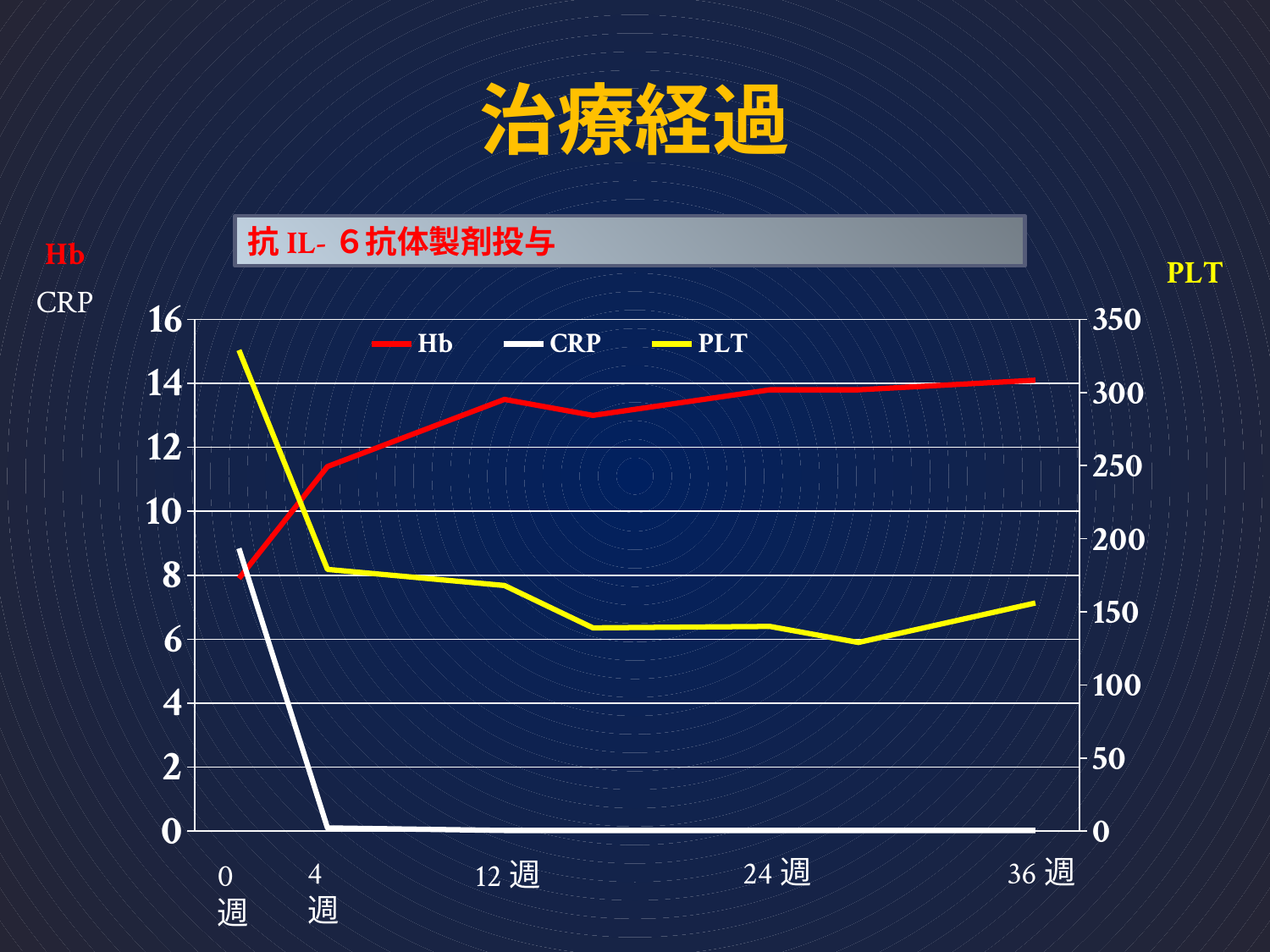

# 治療経過
抗IL-６抗体製剤投与
Hb
PLT
CRP

### Chart

| Category | Hb | CRP | PLT |
|---|---|---|---|
| 41716 | 7.9 | 8.84 | 329.0 |
| 41746 | 11.4 | 0.1 | 179.0 |
| 41793 | 13.5 | 0.02 | 168.0 |
| 41828 | 13.0 | 0.02 | 139.0 |
| 41884 | 13.8 | 0.02 | 140.0 |
| 41940 | 13.8 | 0.02 | 129.0 |
| 41989 | 14.1 | 0.02 | 156.0 |
4週
24週
36週
0週
12週